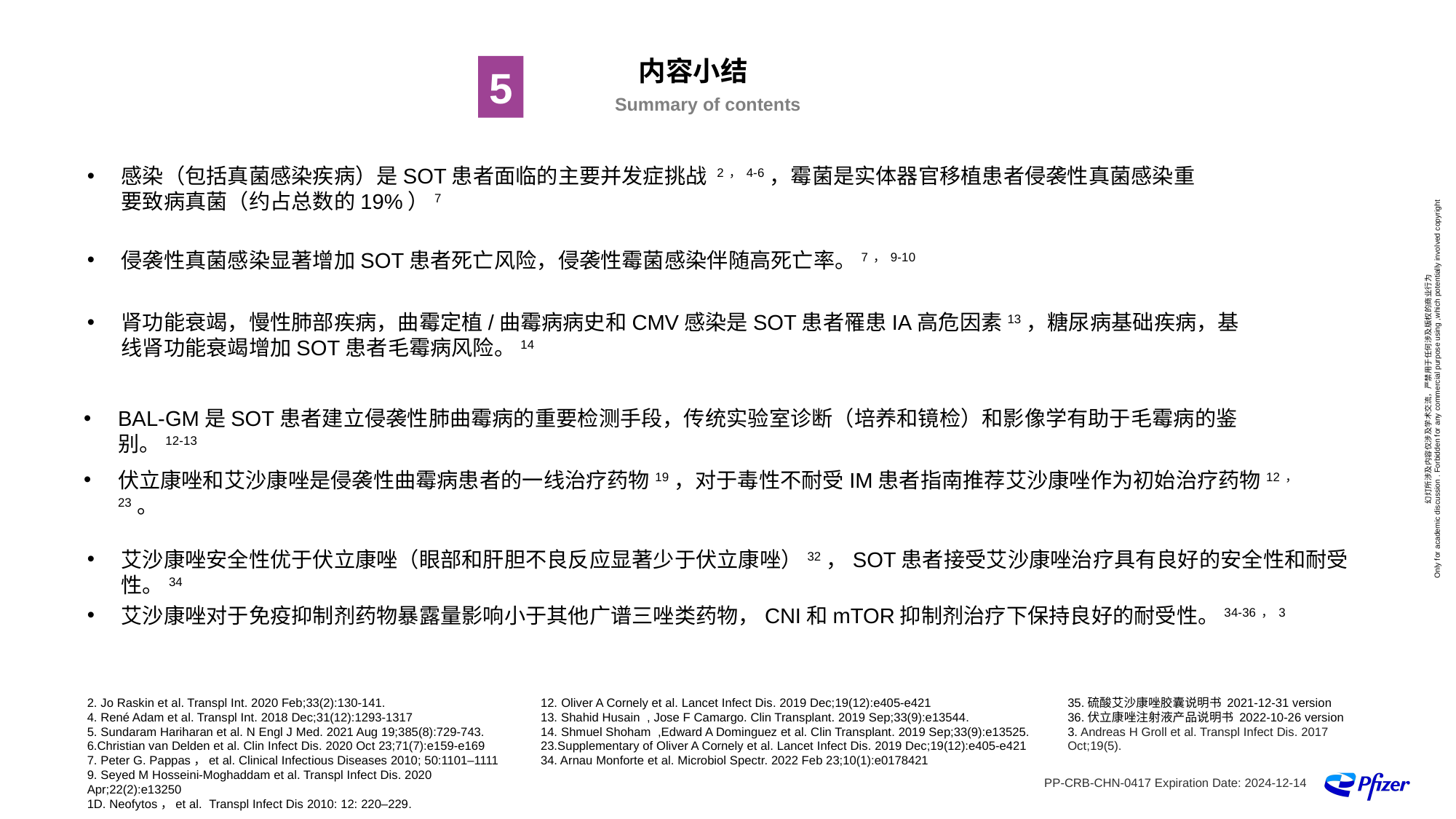

内容小结
5
Summary of contents
感染（包括真菌感染疾病）是SOT患者面临的主要并发症挑战 2，4-6，霉菌是实体器官移植患者侵袭性真菌感染重要致病真菌（约占总数的19%）7

侵袭性真菌感染显著增加SOT患者死亡风险，侵袭性霉菌感染伴随高死亡率。7，9-10
肾功能衰竭，慢性肺部疾病，曲霉定植/曲霉病病史和CMV感染是SOT患者罹患IA高危因素13，糖尿病基础疾病，基线肾功能衰竭增加SOT患者毛霉病风险。14

BAL-GM是SOT患者建立侵袭性肺曲霉病的重要检测手段，传统实验室诊断（培养和镜检）和影像学有助于毛霉病的鉴别。12-13
伏立康唑和艾沙康唑是侵袭性曲霉病患者的一线治疗药物19，对于毒性不耐受IM患者指南推荐艾沙康唑作为初始治疗药物12，23。
艾沙康唑安全性优于伏立康唑（眼部和肝胆不良反应显著少于伏立康唑）32，SOT患者接受艾沙康唑治疗具有良好的安全性和耐受性。34
艾沙康唑对于免疫抑制剂药物暴露量影响小于其他广谱三唑类药物，CNI和mTOR抑制剂治疗下保持良好的耐受性。34-36，3
2. Jo Raskin et al. Transpl Int. 2020 Feb;33(2):130-141.
4. René Adam et al. Transpl Int. 2018 Dec;31(12):1293-1317
5. Sundaram Hariharan et al. N Engl J Med. 2021 Aug 19;385(8):729-743.
6.Christian van Delden et al. Clin Infect Dis. 2020 Oct 23;71(7):e159-e169
7. Peter G. Pappas，et al. Clinical Infectious Diseases 2010; 50:1101–1111
9. Seyed M Hosseini-Moghaddam et al. Transpl Infect Dis. 2020 Apr;22(2):e13250
1D. Neofytos，et al.  Transpl Infect Dis 2010: 12: 220–229.
12. Oliver A Cornely et al. Lancet Infect Dis. 2019 Dec;19(12):e405-e421
13. Shahid Husain  , Jose F Camargo. Clin Transplant. 2019 Sep;33(9):e13544.
14. Shmuel Shoham  ,Edward A Dominguez et al. Clin Transplant. 2019 Sep;33(9):e13525.
23.Supplementary of Oliver A Cornely et al. Lancet Infect Dis. 2019 Dec;19(12):e405-e421
34. Arnau Monforte et al. Microbiol Spectr. 2022 Feb 23;10(1):e0178421
35.硫酸艾沙康唑胶囊说明书 2021-12-31 version
36.伏立康唑注射液产品说明书 2022-10-26 version
3. Andreas H Groll et al. Transpl Infect Dis. 2017 Oct;19(5).